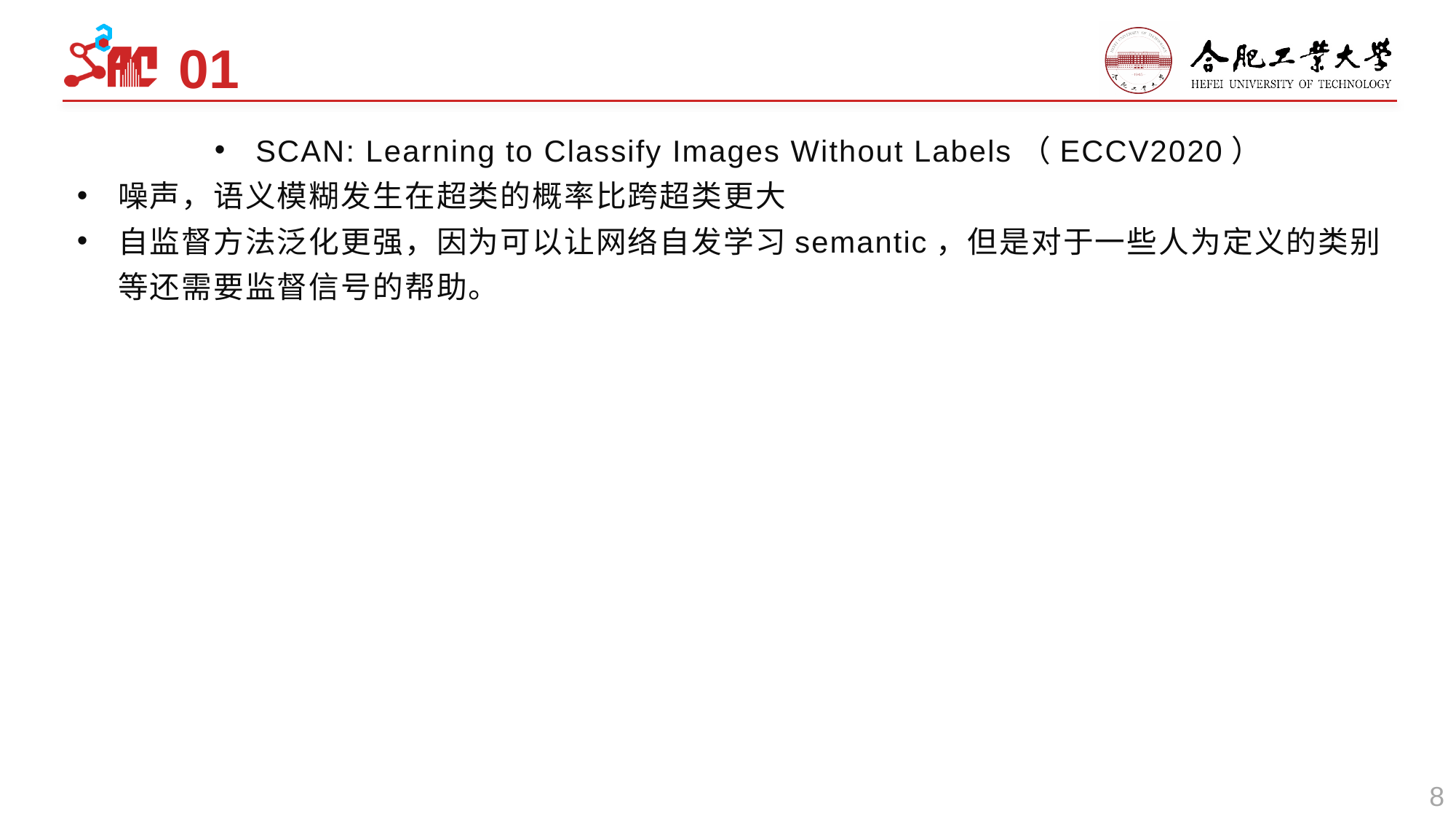

01
SCAN: Learning to Classify Images Without Labels（ECCV2020）
噪声，语义模糊发生在超类的概率比跨超类更大
自监督方法泛化更强，因为可以让网络自发学习semantic，但是对于一些人为定义的类别等还需要监督信号的帮助。
8